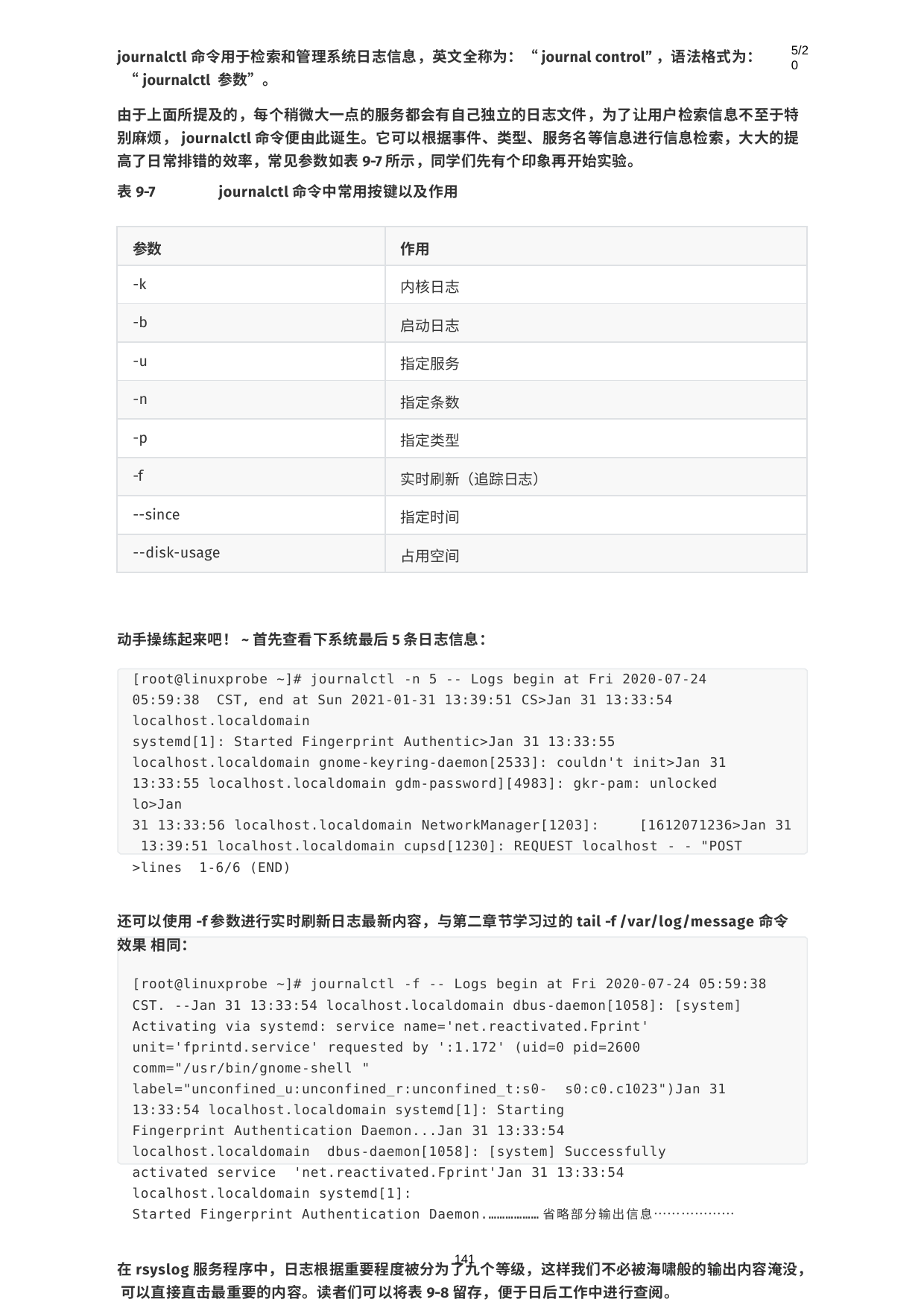

5/20
journalctl命令用于检索和管理系统日志信息，英文全称为：“journal control”，语法格式为：  “journalctl 参数”。
由于上面所提及的，每个稍微大一点的服务都会有自己独立的日志文件，为了让用户检索信息不至于特 别麻烦，journalctl命令便由此诞生。它可以根据事件、类型、服务名等信息进行信息检索，大大的提 高了日常排错的效率，常见参数如表9-7所示，同学们先有个印象再开始实验。

表9-7	journalctl命令中常用按键以及作用
| 参数 | 作用 |
| --- | --- |
| -k | 内核日志 |
| -b | 启动日志 |
| -u | 指定服务 |
| -n | 指定条数 |
| -p | 指定类型 |
| -f | 实时刷新（追踪日志） |
| --since | 指定时间 |
| --disk-usage | 占用空间 |
动手操练起来吧！~首先查看下系统最后5条日志信息：

[root@linuxprobe ~]# journalctl -n 5 -- Logs begin at Fri 2020-07-24 05:59:38  CST, end at Sun 2021-01-31 13:39:51 CS>Jan 31 13:33:54 localhost.localdomain
systemd[1]: Started Fingerprint Authentic>Jan 31 13:33:55  localhost.localdomain gnome-keyring-daemon[2533]: couldn't init>Jan 31  13:33:55 localhost.localdomain gdm-password][4983]: gkr-pam: unlocked lo>Jan
31 13:33:56 localhost.localdomain NetworkManager[1203]:	[1612071236>Jan 31  13:39:51 localhost.localdomain cupsd[1230]: REQUEST localhost - - "POST >lines  1-6/6 (END)

还可以使用-f参数进行实时刷新日志最新内容，与第二章节学习过的tail -f /var/log/message命令效果 相同：

[root@linuxprobe ~]# journalctl -f -- Logs begin at Fri 2020-07-24 05:59:38  CST. --Jan 31 13:33:54 localhost.localdomain dbus-daemon[1058]: [system]  Activating via systemd: service name='net.reactivated.Fprint'  unit='fprintd.service' requested by ':1.172' (uid=0 pid=2600  comm="/usr/bin/gnome-shell " label="unconfined_u:unconfined_r:unconfined_t:s0-  s0:c0.c1023")Jan 31 13:33:54 localhost.localdomain systemd[1]: Starting
Fingerprint Authentication Daemon...Jan 31 13:33:54 localhost.localdomain  dbus-daemon[1058]: [system] Successfully activated service  'net.reactivated.Fprint'Jan 31 13:33:54 localhost.localdomain systemd[1]:
Started Fingerprint Authentication Daemon.………………省略部分输出信息………………

在rsyslog服务程序中，日志根据重要程度被分为了九个等级，这样我们不必被海啸般的输出内容淹没， 可以直接直击最重要的内容。读者们可以将表9-8留存，便于日后工作中进行查阅。

141